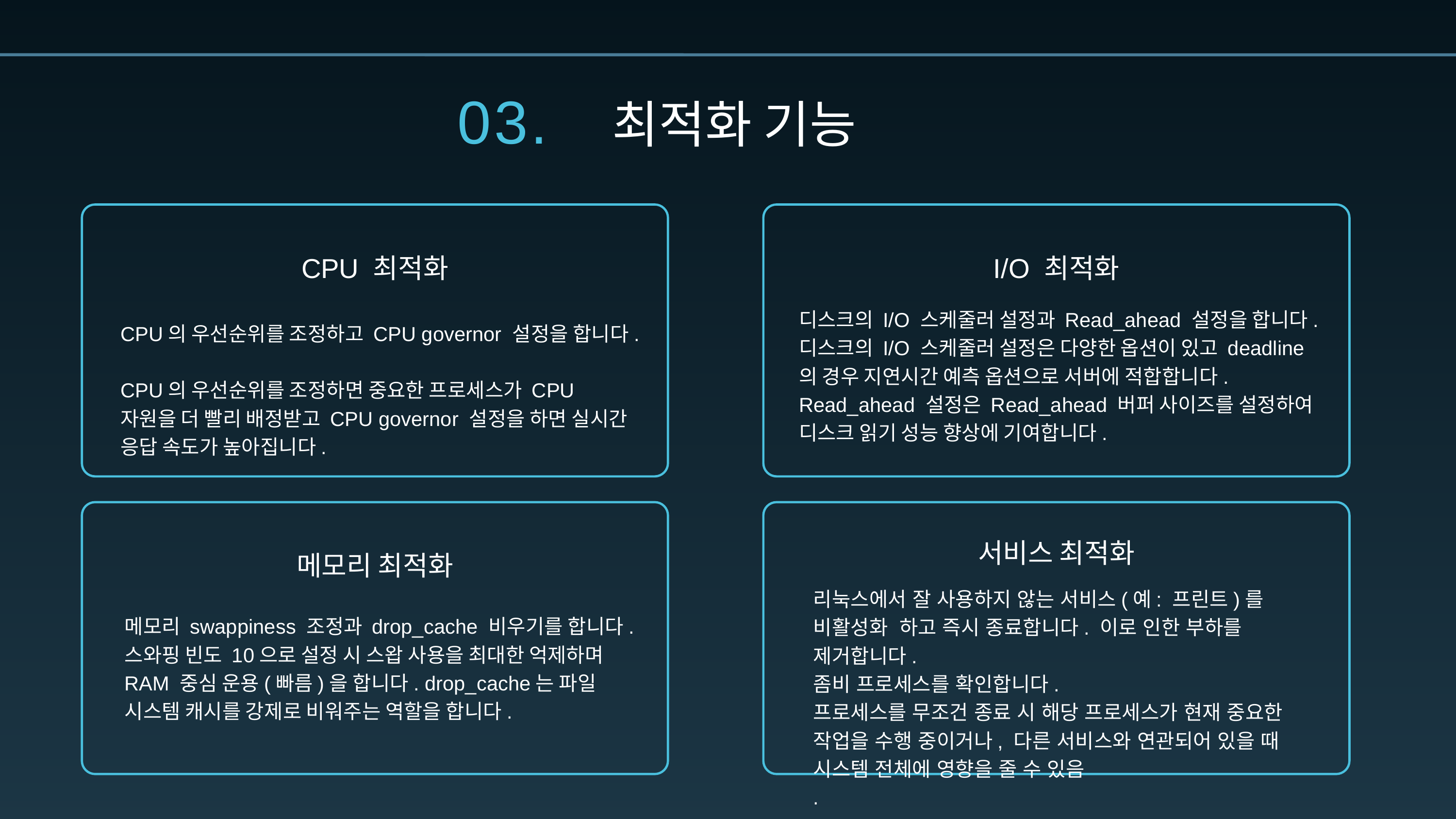

03.
최적화 기능

I/O 최적화
CPU 최적화
디스크의 I/O 스케줄러 설정과 Read_ahead 설정을 합니다.
디스크의 I/O 스케줄러 설정은 다양한 옵션이 있고 deadline의 경우 지연시간 예측 옵션으로 서버에 적합합니다. Read_ahead 설정은 Read_ahead 버퍼 사이즈를 설정하여 디스크 읽기 성능 향상에 기여합니다.
CPU의 우선순위를 조정하고 CPU governor 설정을 합니다.
CPU의 우선순위를 조정하면 중요한 프로세스가 CPU 자원을 더 빨리 배정받고 CPU governor 설정을 하면 실시간 응답 속도가 높아집니다.

서비스 최적화
메모리 최적화
리눅스에서 잘 사용하지 않는 서비스(예: 프린트)를 비활성화  하고 즉시 종료합니다. 이로 인한 부하를 제거합니다.
좀비 프로세스를 확인합니다.
프로세스를 무조건 종료 시 해당 프로세스가 현재 중요한 작업을 수행 중이거나, 다른 서비스와 연관되어 있을 때 시스템 전체에 영향을 줄 수 있음
.
메모리 swappiness 조정과 drop_cache 비우기를 합니다.
스와핑 빈도 10으로 설정 시 스왑 사용을 최대한 억제하며 RAM 중심 운용(빠름)을 합니다. drop_cache는 파일 시스템 캐시를 강제로 비워주는 역할을 합니다.